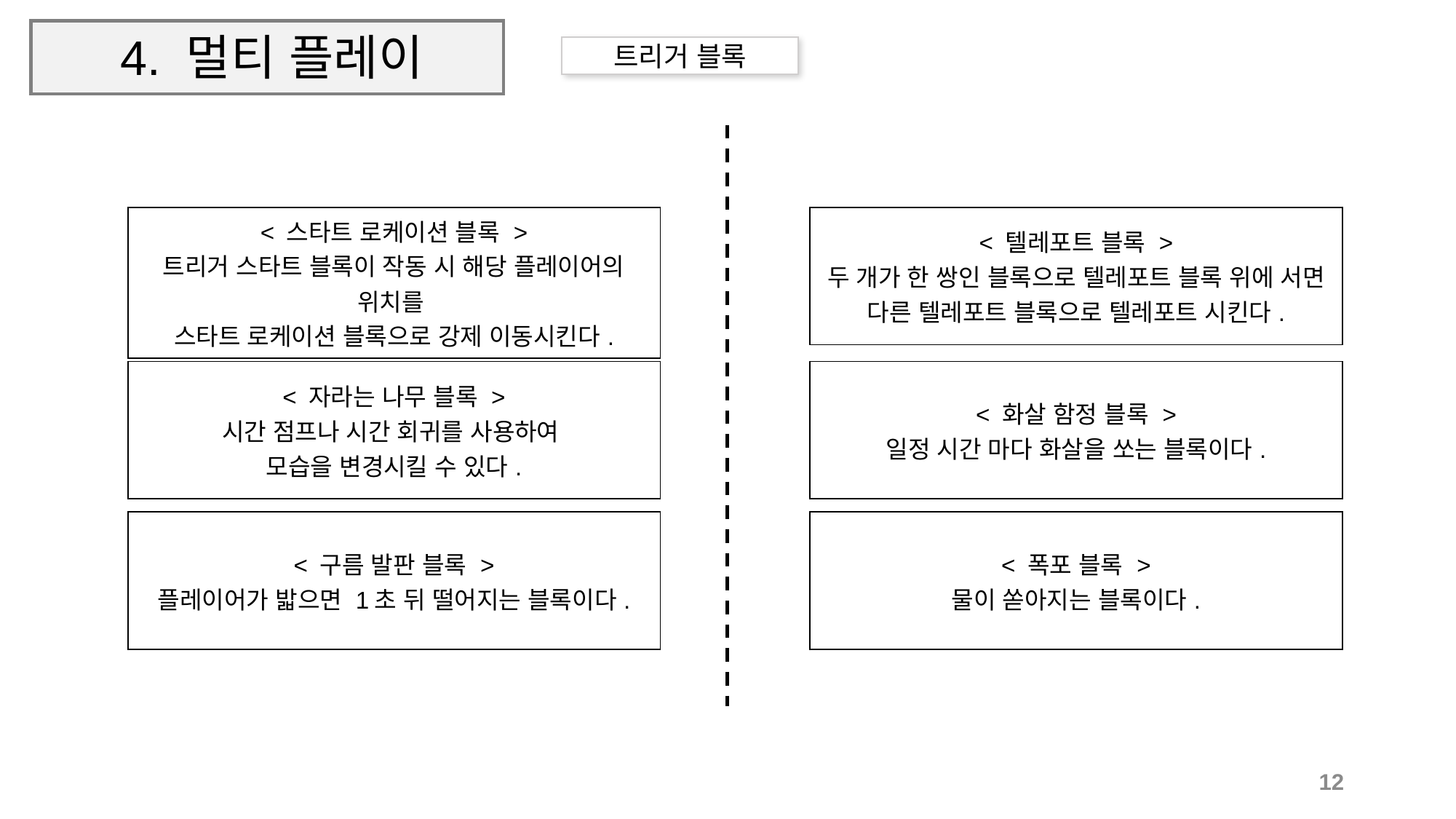

# 4. 멀티 플레이
트리거 블록
| < 스타트 로케이션 블록 > 트리거 스타트 블록이 작동 시 해당 플레이어의 위치를 스타트 로케이션 블록으로 강제 이동시킨다. |
| --- |
| < 텔레포트 블록 > 두 개가 한 쌍인 블록으로 텔레포트 블록 위에 서면 다른 텔레포트 블록으로 텔레포트 시킨다. |
| --- |
| < 자라는 나무 블록 > 시간 점프나 시간 회귀를 사용하여 모습을 변경시킬 수 있다. |
| --- |
| < 화살 함정 블록 > 일정 시간 마다 화살을 쏘는 블록이다. |
| --- |
| < 구름 발판 블록 > 플레이어가 밟으면 1초 뒤 떨어지는 블록이다. |
| --- |
| < 폭포 블록 > 물이 쏟아지는 블록이다. |
| --- |
12